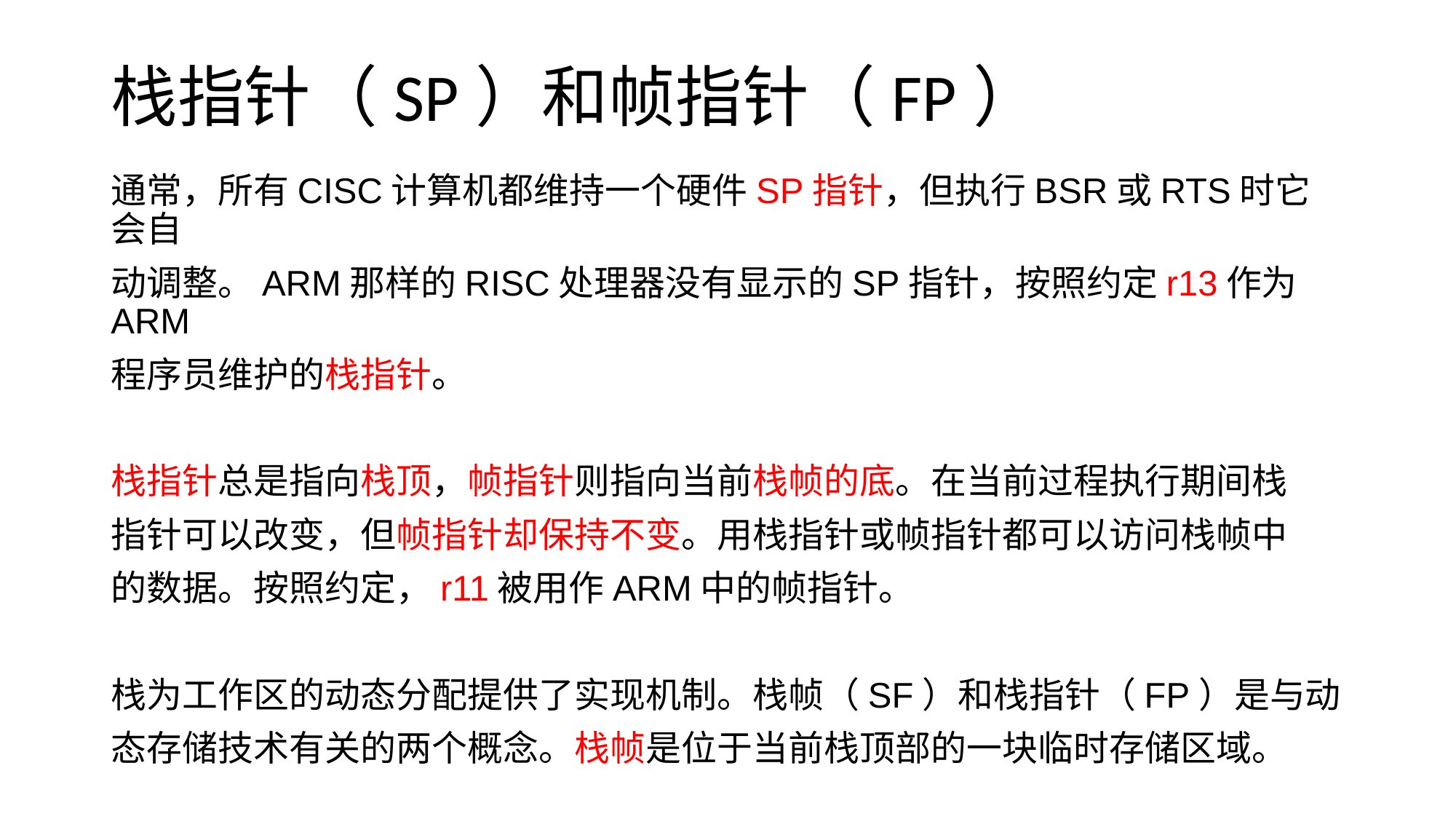

# 栈指针（SP）和帧指针（FP）
通常，所有CISC计算机都维持一个硬件SP指针，但执行BSR或RTS时它会自
动调整。ARM那样的RISC处理器没有显示的SP指针，按照约定r13作为ARM
程序员维护的栈指针。

栈指针总是指向栈顶，帧指针则指向当前栈帧的底。在当前过程执行期间栈
指针可以改变，但帧指针却保持不变。用栈指针或帧指针都可以访问栈帧中
的数据。按照约定，r11被用作ARM中的帧指针。

栈为工作区的动态分配提供了实现机制。栈帧（SF）和栈指针（FP）是与动
态存储技术有关的两个概念。栈帧是位于当前栈顶部的一块临时存储区域。